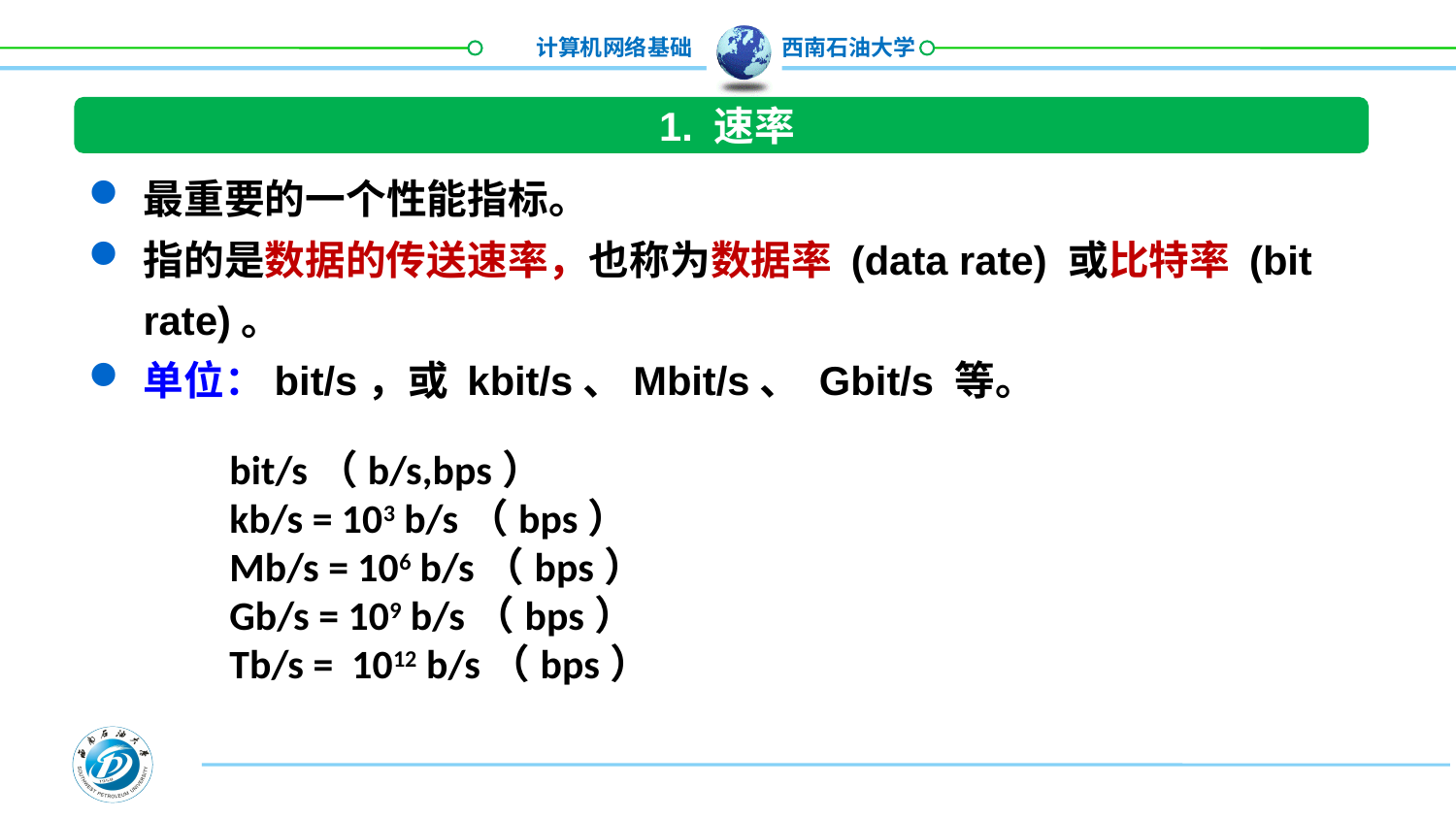

1. 速率
最重要的一个性能指标。
指的是数据的传送速率，也称为数据率 (data rate) 或比特率 (bit rate)。
单位：bit/s，或 kbit/s、Mbit/s、 Gbit/s 等。
bit/s（b/s,bps）
kb/s = 103 b/s（bps）
Mb/s = 106 b/s（bps）
Gb/s = 109 b/s（bps）
Tb/s =  1012 b/s（bps）